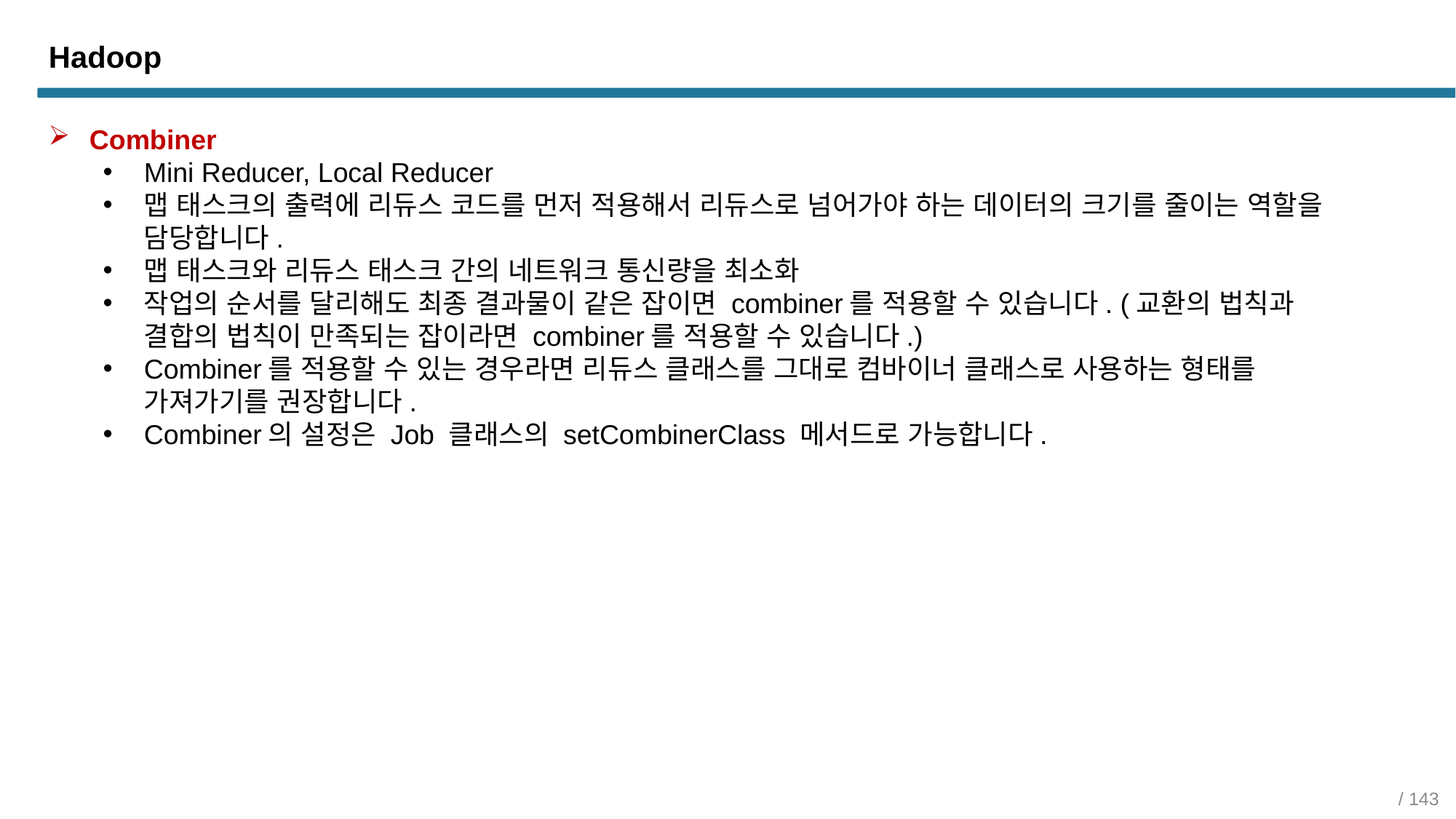

Hadoop
Combiner
Mini Reducer, Local Reducer
맵 태스크의 출력에 리듀스 코드를 먼저 적용해서 리듀스로 넘어가야 하는 데이터의 크기를 줄이는 역할을 담당합니다.
맵 태스크와 리듀스 태스크 간의 네트워크 통신량을 최소화
작업의 순서를 달리해도 최종 결과물이 같은 잡이면 combiner를 적용할 수 있습니다. (교환의 법칙과 결합의 법칙이 만족되는 잡이라면 combiner를 적용할 수 있습니다.)
Combiner를 적용할 수 있는 경우라면 리듀스 클래스를 그대로 컴바이너 클래스로 사용하는 형태를 가져가기를 권장합니다.
Combiner의 설정은 Job 클래스의 setCombinerClass 메서드로 가능합니다.

/ 143